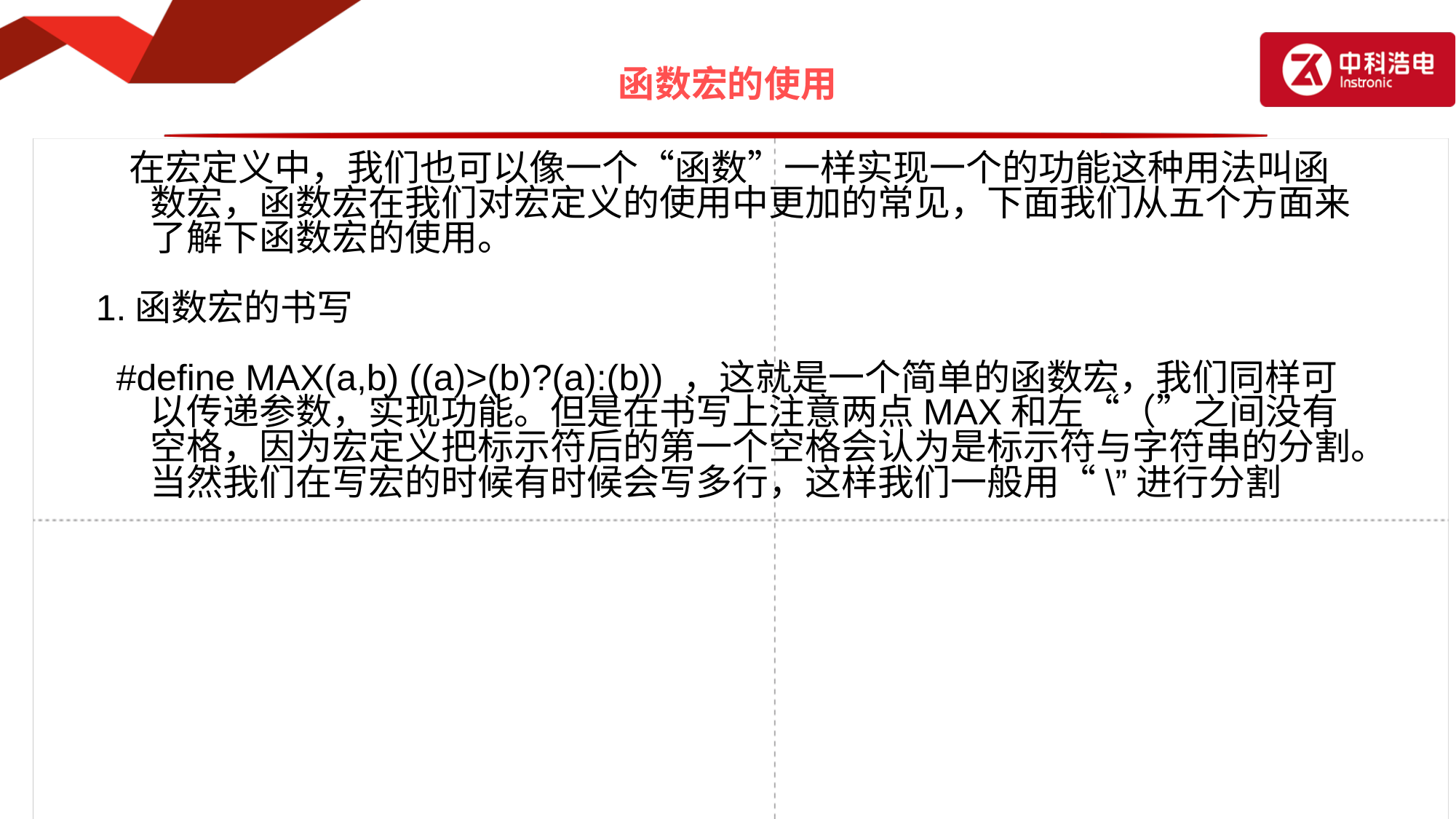

# 函数宏的使用
   在宏定义中，我们也可以像一个“函数”一样实现一个的功能这种用法叫函数宏，函数宏在我们对宏定义的使用中更加的常见，下面我们从五个方面来了解下函数宏的使用。

1.函数宏的书写

  #define MAX(a,b) ((a)>(b)?(a):(b)) ，这就是一个简单的函数宏，我们同样可以传递参数，实现功能。但是在书写上注意两点MAX和左“（”之间没有空格，因为宏定义把标示符后的第一个空格会认为是标示符与字符串的分割。当然我们在写宏的时候有时候会写多行，这样我们一般用“\”进行分割